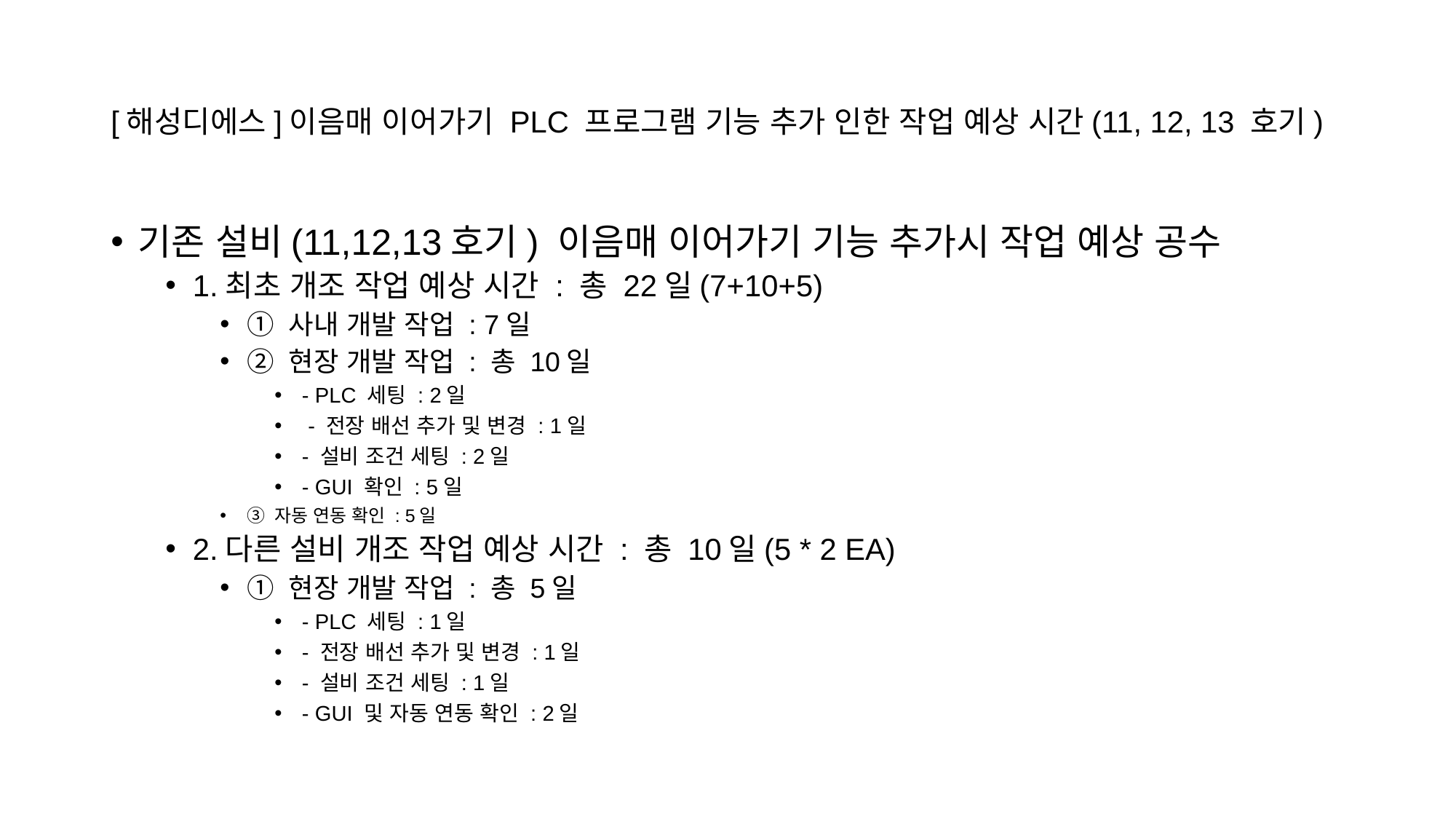

# [해성디에스]이음매 이어가기 PLC 프로그램 기능 추가 인한 작업 예상 시간(11, 12, 13 호기)
기존 설비(11,12,13호기) 이음매 이어가기 기능 추가시 작업 예상 공수
1.최초 개조 작업 예상 시간 : 총 22일(7+10+5)
① 사내 개발 작업 : 7일
② 현장 개발 작업 : 총 10일
- PLC 세팅 : 2일
 - 전장 배선 추가 및 변경 : 1일
- 설비 조건 세팅 : 2일
- GUI 확인 : 5일
③ 자동 연동 확인 : 5일
2.다른 설비 개조 작업 예상 시간 : 총 10일(5 * 2 EA)
① 현장 개발 작업 : 총 5일
- PLC 세팅 : 1일
- 전장 배선 추가 및 변경 : 1일
- 설비 조건 세팅 : 1일
- GUI 및 자동 연동 확인 : 2일